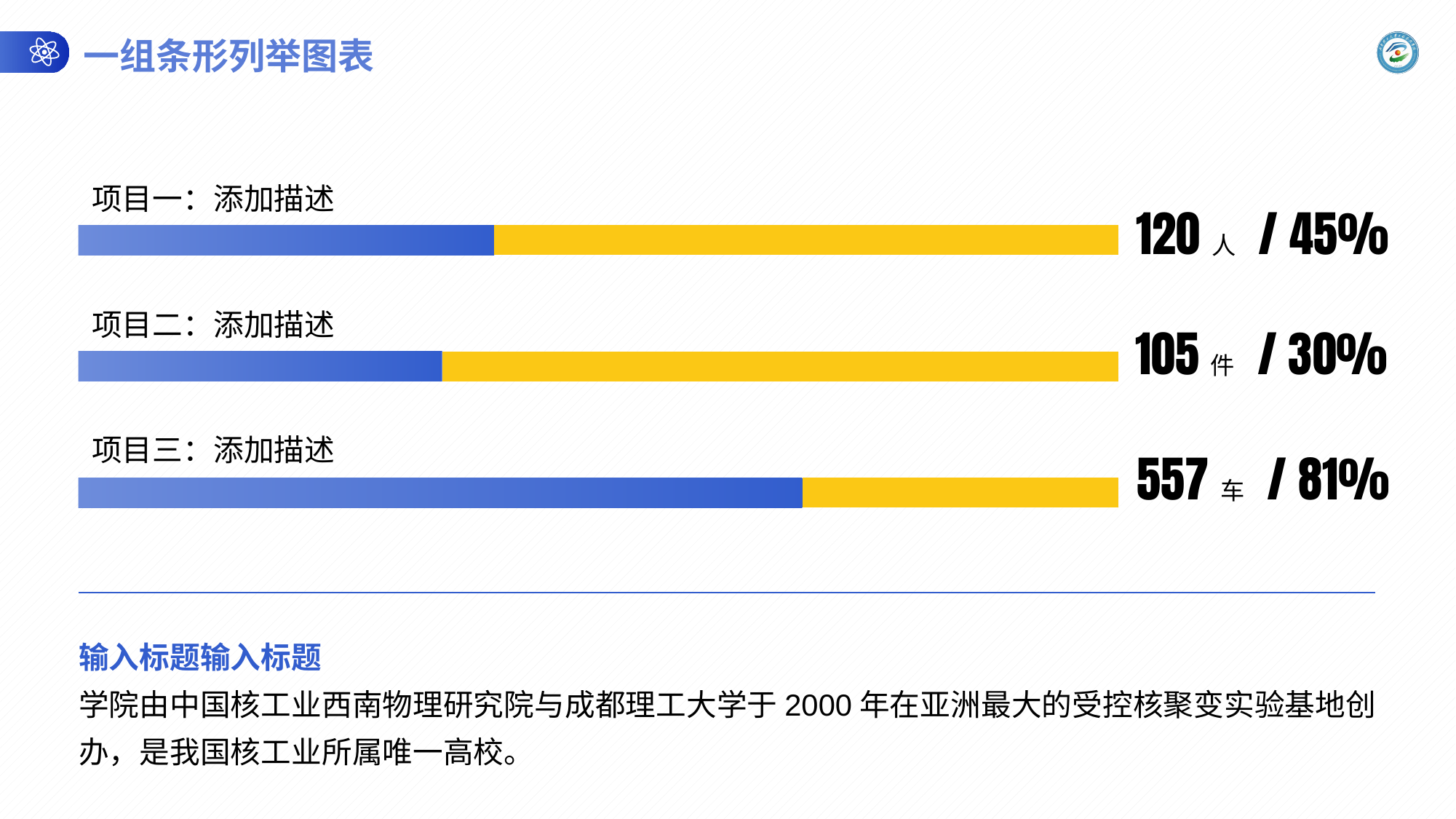

一组条形列举图表
项目一：添加描述

### Chart

| Category | 系列 1 | 系列 2 |
|---|---|---|
| 类别 1 | 120.0 | 180.0 |
120人 / 45%
项目二：添加描述

### Chart

| Category | 系列 1 | 系列 2 |
|---|---|---|
| 类别 1 | 105.0 | 195.0 |
105件 / 30%
项目三：添加描述

### Chart

| Category | 系列 1 | 系列 2 |
|---|---|---|
| 类别 1 | 557.0 | 243.0 |
557车 / 81%
输入标题输入标题
学院由中国核工业西南物理研究院与成都理工大学于2000年在亚洲最大的受控核聚变实验基地创办，是我国核工业所属唯一高校。